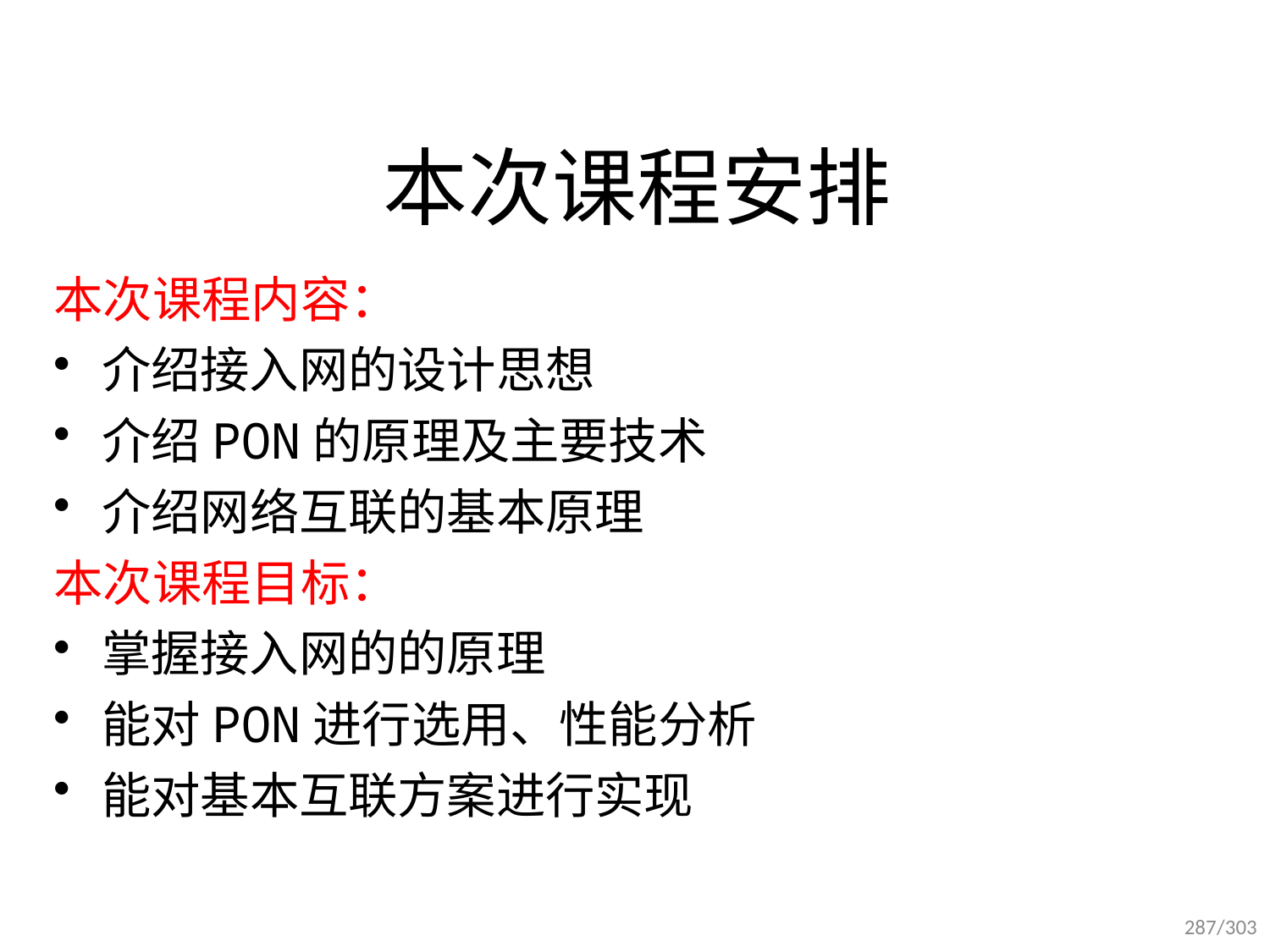

# 本次课程安排
本次课程内容：
介绍接入网的设计思想
介绍PON的原理及主要技术
介绍网络互联的基本原理
本次课程目标：
掌握接入网的的原理
能对PON进行选用、性能分析
能对基本互联方案进行实现

287/303